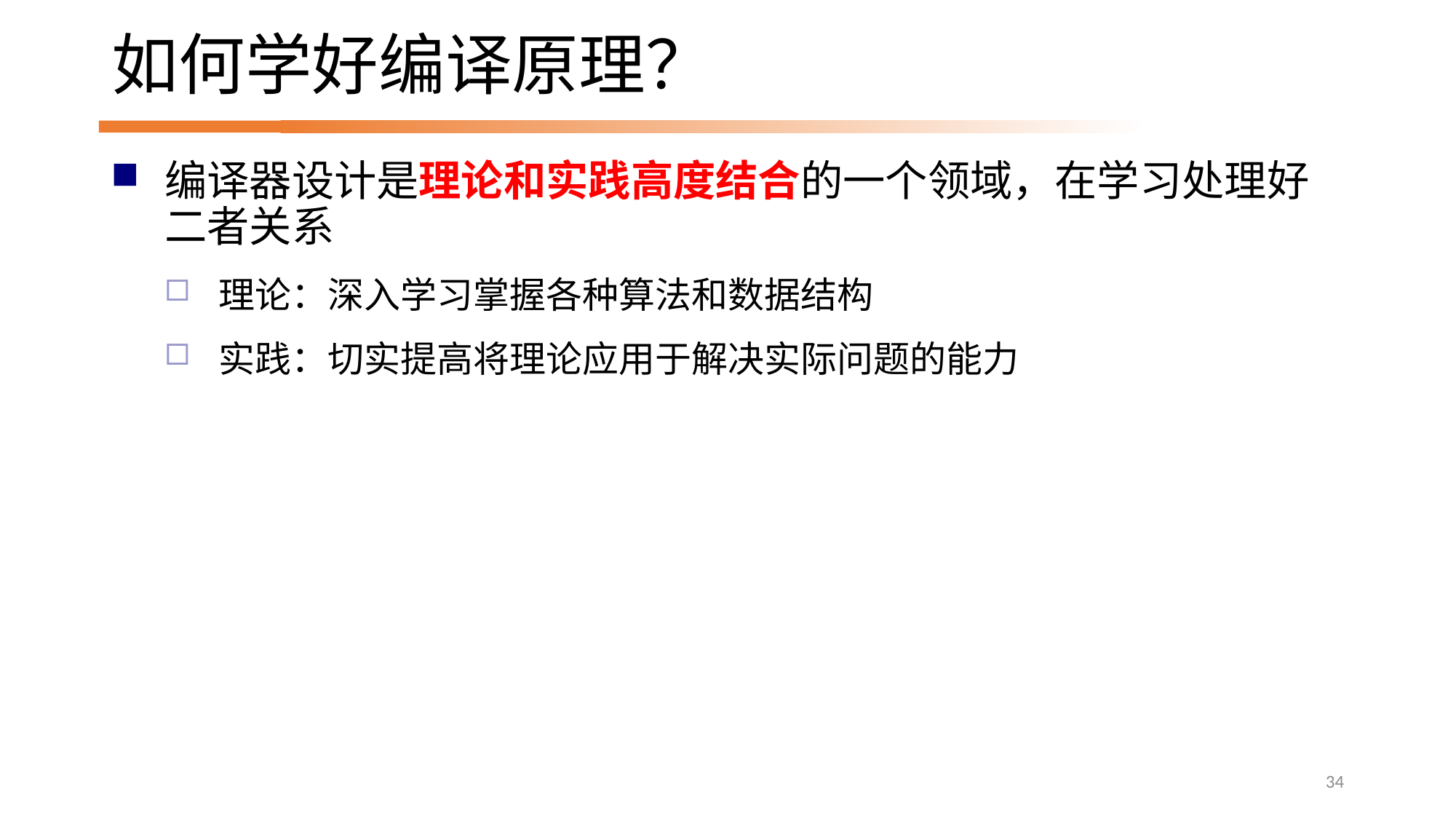

# 如何学好编译原理？
编译器设计是理论和实践高度结合的一个领域，在学习处理好二者关系
理论：深入学习掌握各种算法和数据结构
实践：切实提高将理论应用于解决实际问题的能力
34